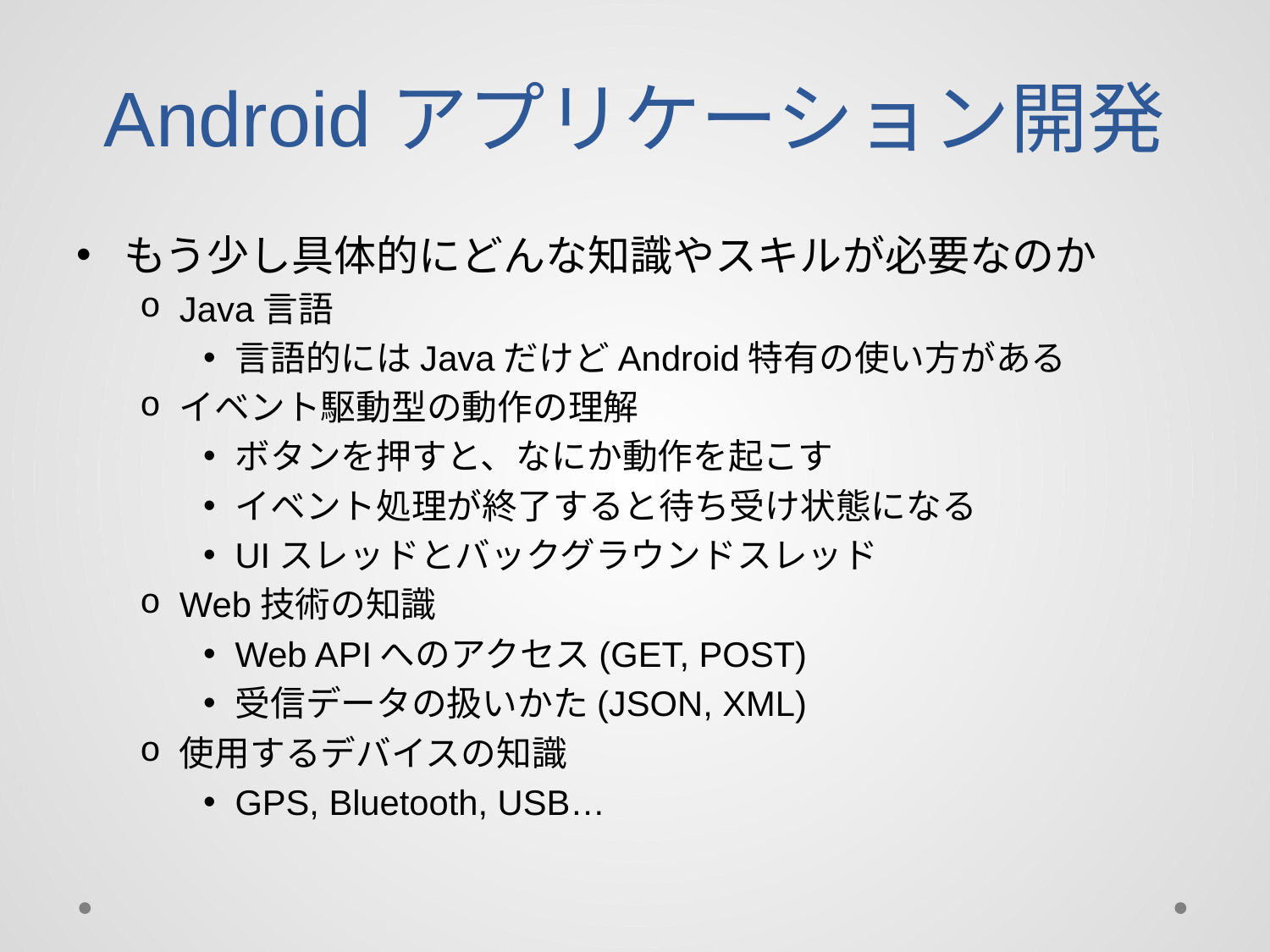

# Androidアプリケーション開発
もう少し具体的にどんな知識やスキルが必要なのか
Java言語
言語的にはJavaだけどAndroid特有の使い方がある
イベント駆動型の動作の理解
ボタンを押すと、なにか動作を起こす
イベント処理が終了すると待ち受け状態になる
UIスレッドとバックグラウンドスレッド
Web技術の知識
Web APIへのアクセス(GET, POST)
受信データの扱いかた(JSON, XML)
使用するデバイスの知識
GPS, Bluetooth, USB…